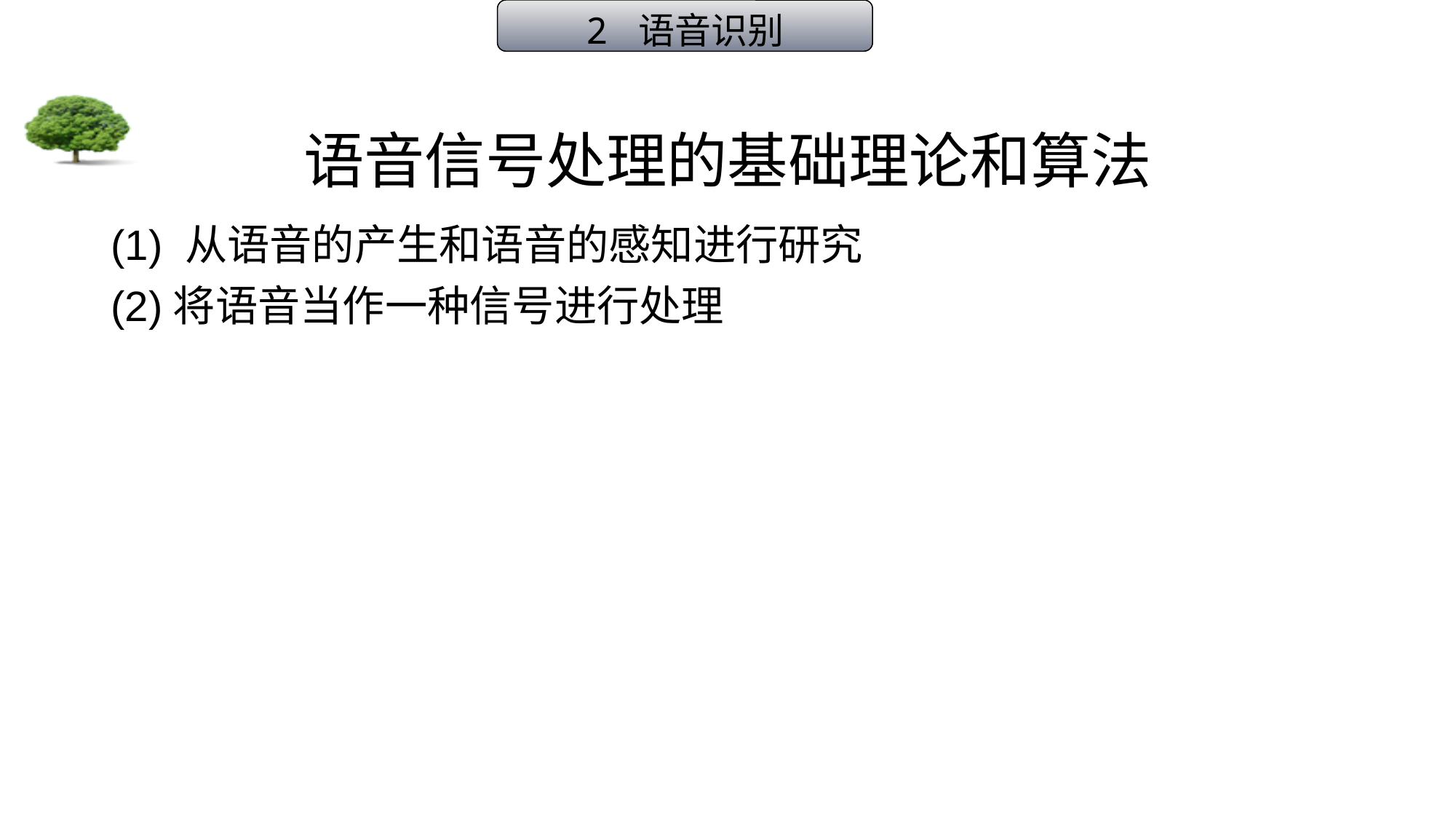

2 语音识别

# 语音信号处理的基础理论和算法
(1) 从语音的产生和语音的感知进行研究
(2)将语音当作一种信号进行处理